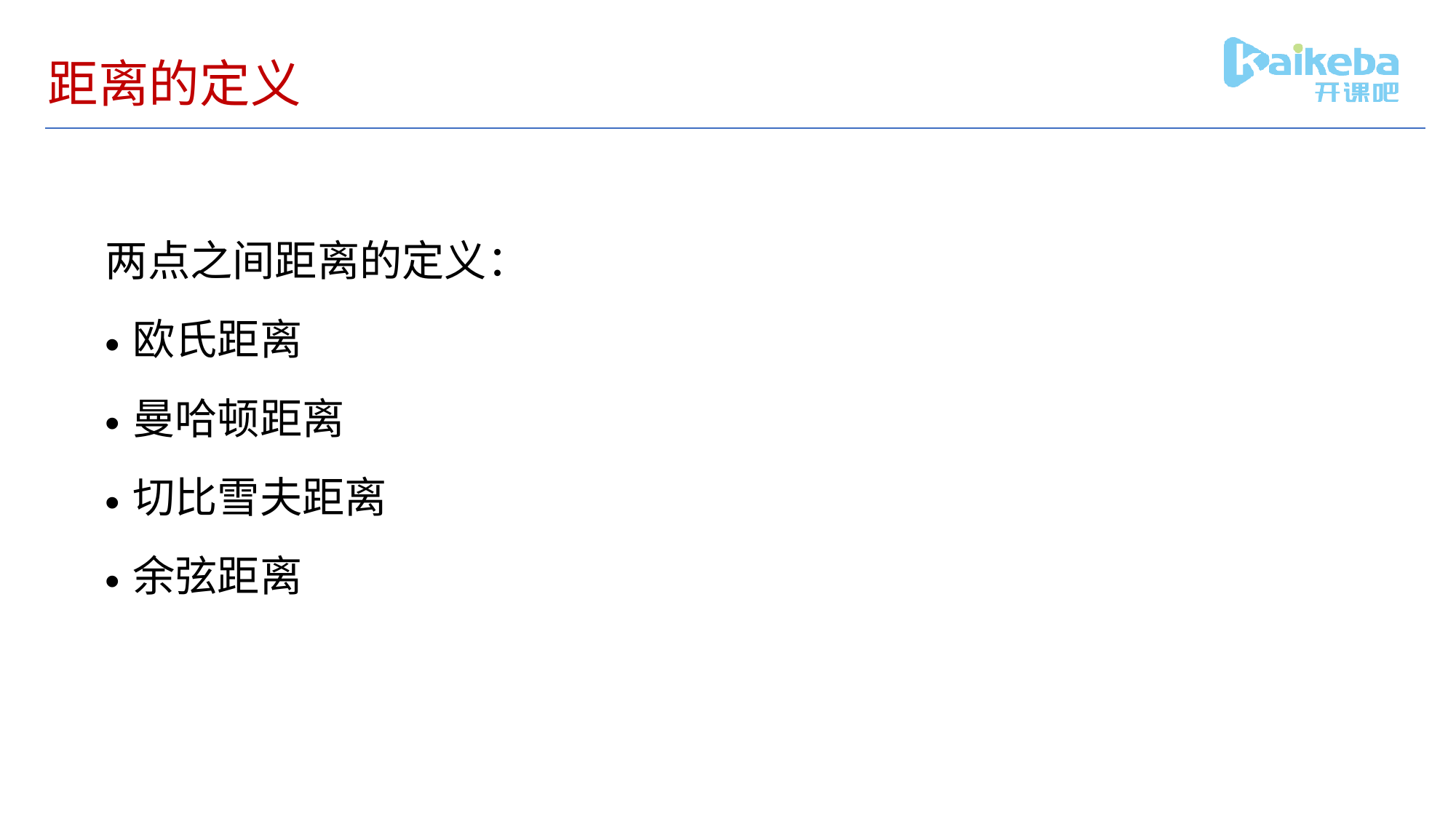

# 距离的定义
两点之间距离的定义：
欧氏距离
曼哈顿距离
切比雪夫距离
余弦距离